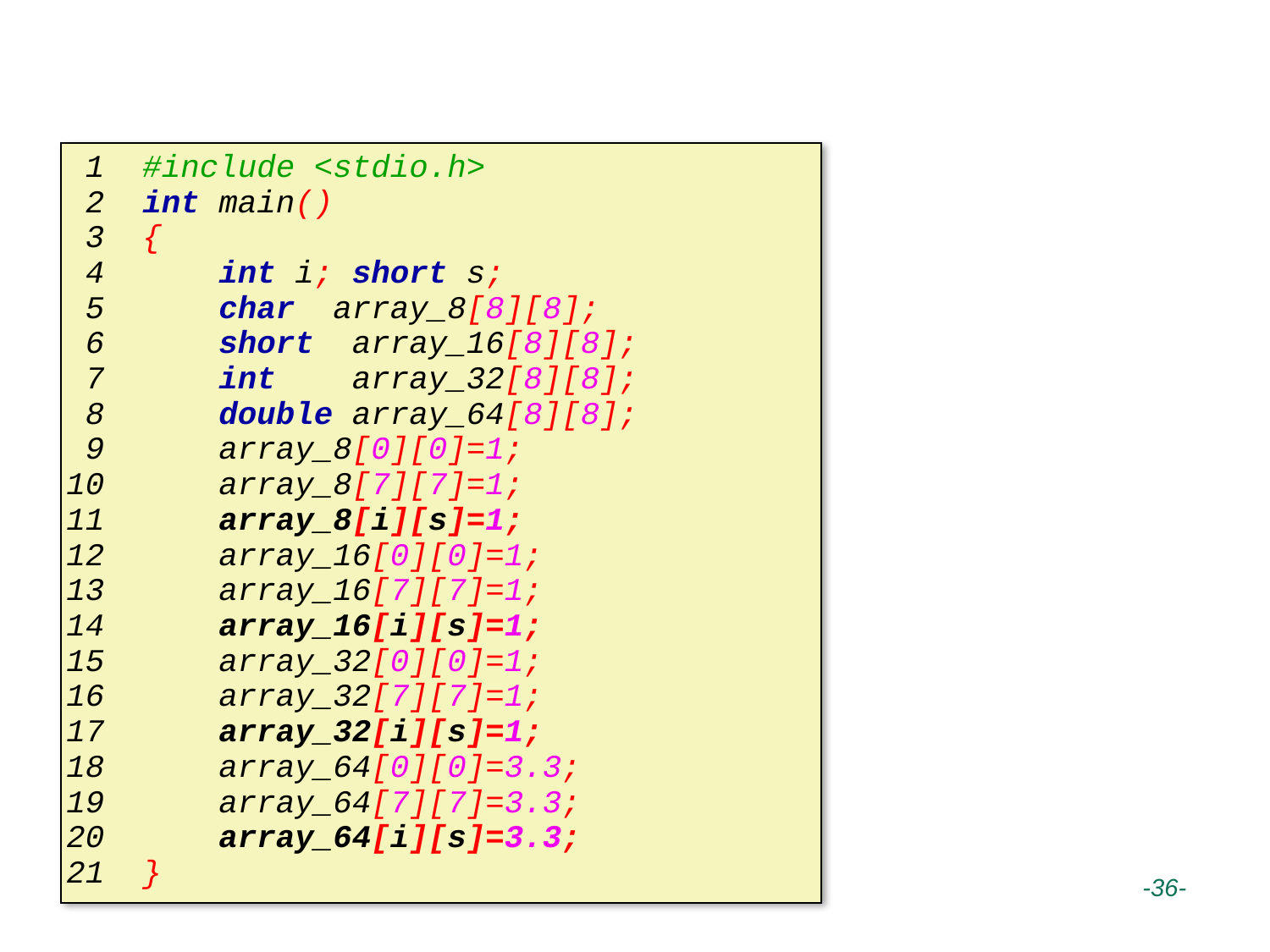

# 二维数组变量寻址方式
 1  #include <stdio.h>
 2  int main()
 3  {
 4      int i; short s;
 5      char  array_8[8][8];
 6      short  array_16[8][8];
 7      int    array_32[8][8];
 8      double array_64[8][8];
 9      array_8[0][0]=1;
10      array_8[7][7]=1;
11      array_8[i][s]=1;
12      array_16[0][0]=1;
13      array_16[7][7]=1;
14      array_16[i][s]=1;
15      array_32[0][0]=1;
16      array_32[7][7]=1;
17      array_32[i][s]=1;
18      array_64[0][0]=3.3;
19      array_64[7][7]=3.3;
20      array_64[i][s]=3.3;
21  }
 -36-